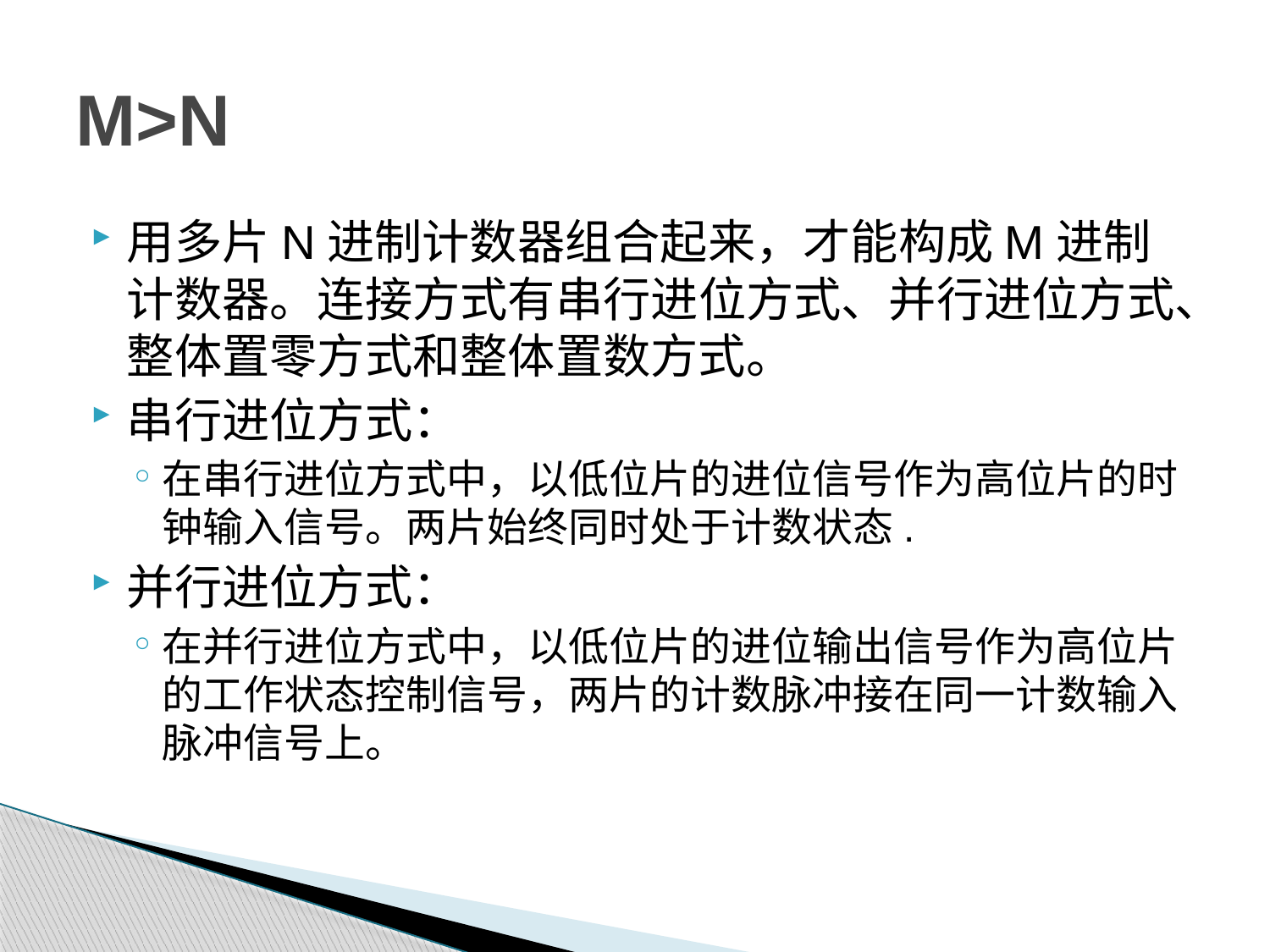

# M>N
用多片N进制计数器组合起来，才能构成M进制计数器。连接方式有串行进位方式、并行进位方式、整体置零方式和整体置数方式。
串行进位方式：
在串行进位方式中，以低位片的进位信号作为高位片的时钟输入信号。两片始终同时处于计数状态.
并行进位方式：
在并行进位方式中，以低位片的进位输出信号作为高位片的工作状态控制信号，两片的计数脉冲接在同一计数输入脉冲信号上。